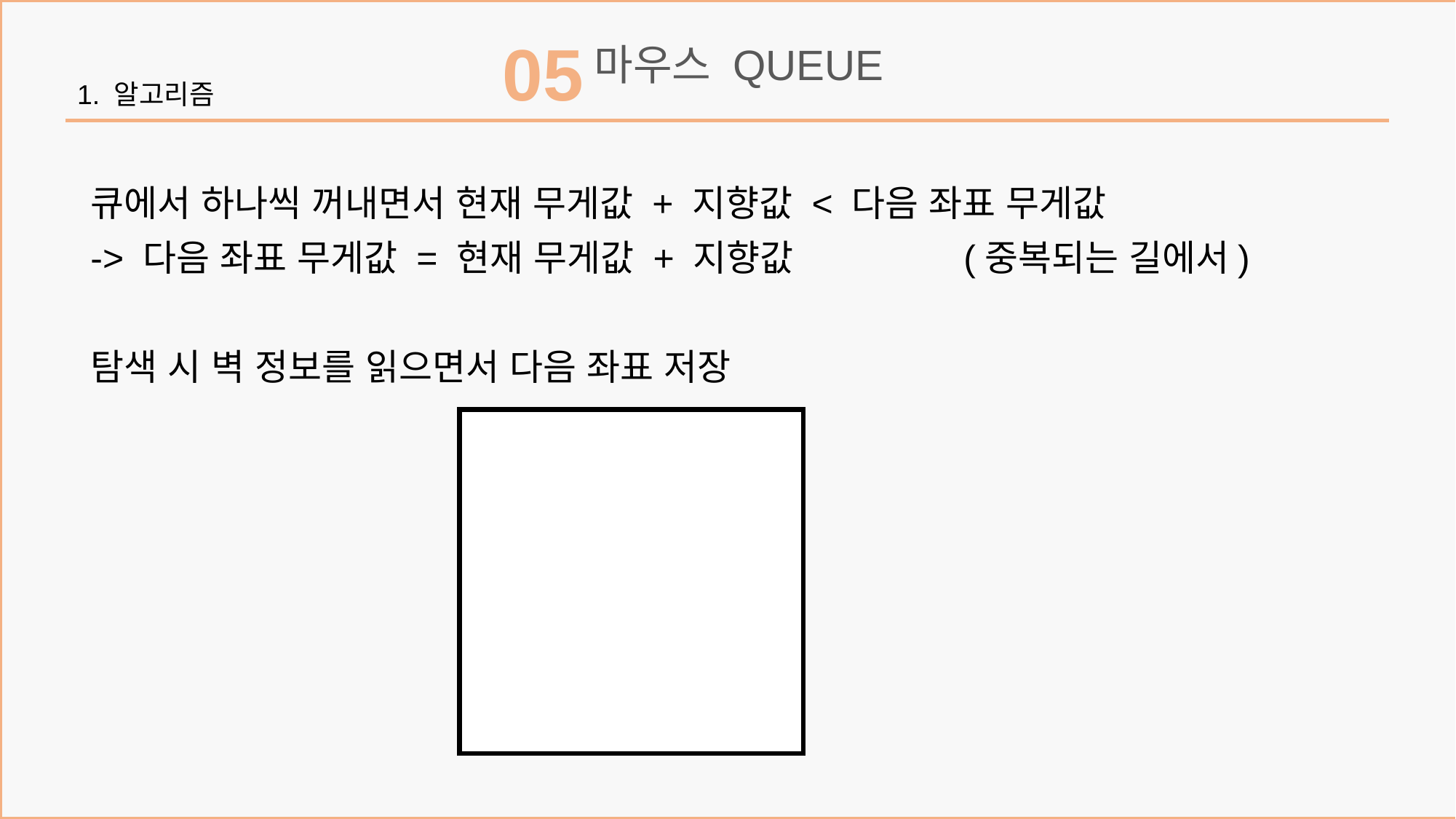

05
마우스 QUEUE
1. 알고리즘

큐에서 하나씩 꺼내면서 현재 무게값 + 지향값 < 다음 좌표 무게값
-> 다음 좌표 무게값 = 현재 무게값 + 지향값		(중복되는 길에서)

탐색 시 벽 정보를 읽으면서 다음 좌표 저장